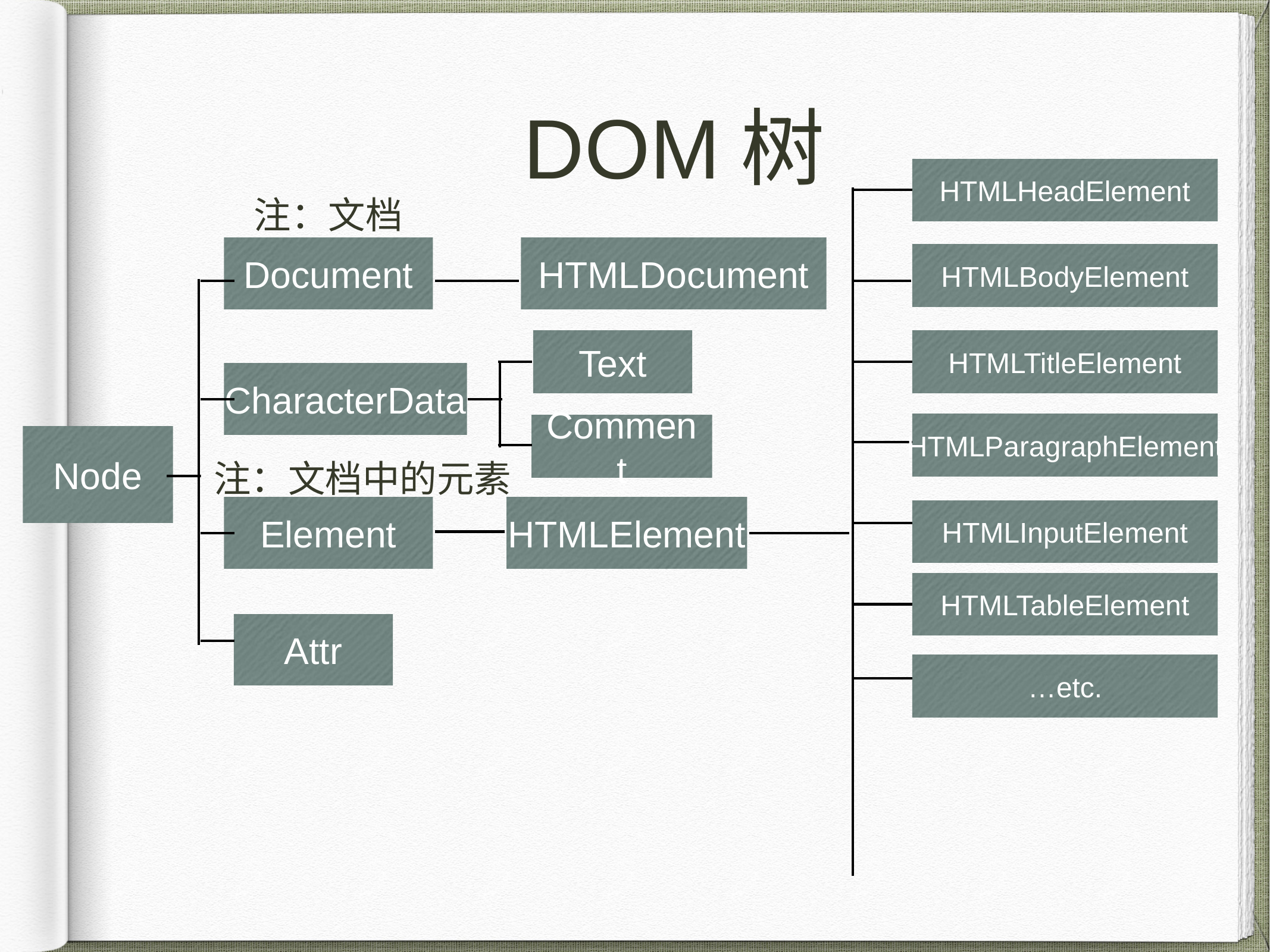

# DOM树

HTMLHeadElement
注：文档

Document
HTMLDocument
HTMLBodyElement

Text
HTMLTitleElement

CharacterData

Comment
HTMLParagraphElement

注：文档中的元素
Node

Element
HTMLElement
HTMLInputElement

HTMLTableElement

Attr

…etc.